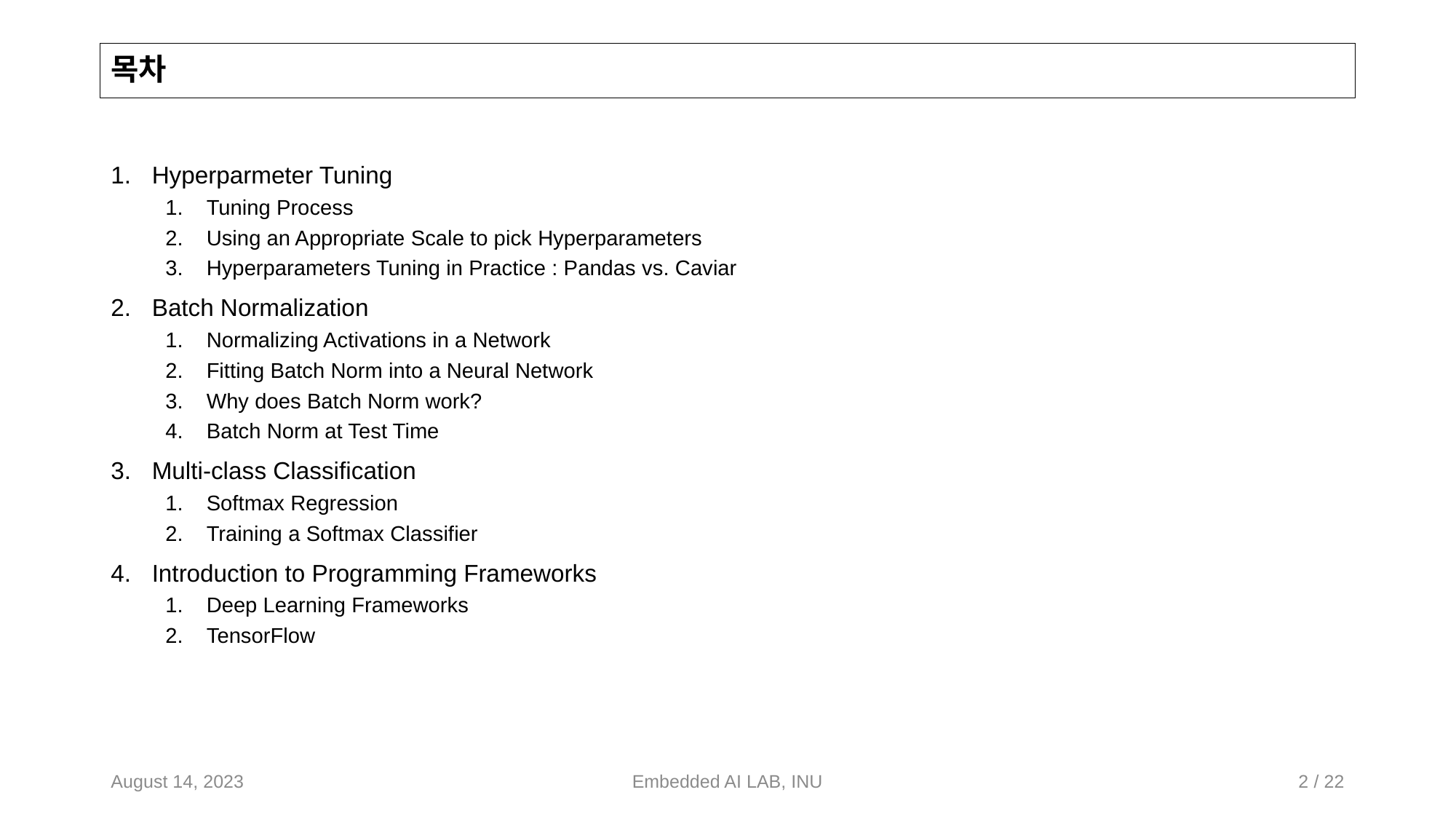

# 목차
Hyperparmeter Tuning
Tuning Process
Using an Appropriate Scale to pick Hyperparameters
Hyperparameters Tuning in Practice : Pandas vs. Caviar
Batch Normalization
Normalizing Activations in a Network
Fitting Batch Norm into a Neural Network
Why does Batch Norm work?
Batch Norm at Test Time
Multi-class Classification
Softmax Regression
Training a Softmax Classifier
Introduction to Programming Frameworks
Deep Learning Frameworks
TensorFlow
August 14, 2023
Embedded AI LAB, INU
2 / 22